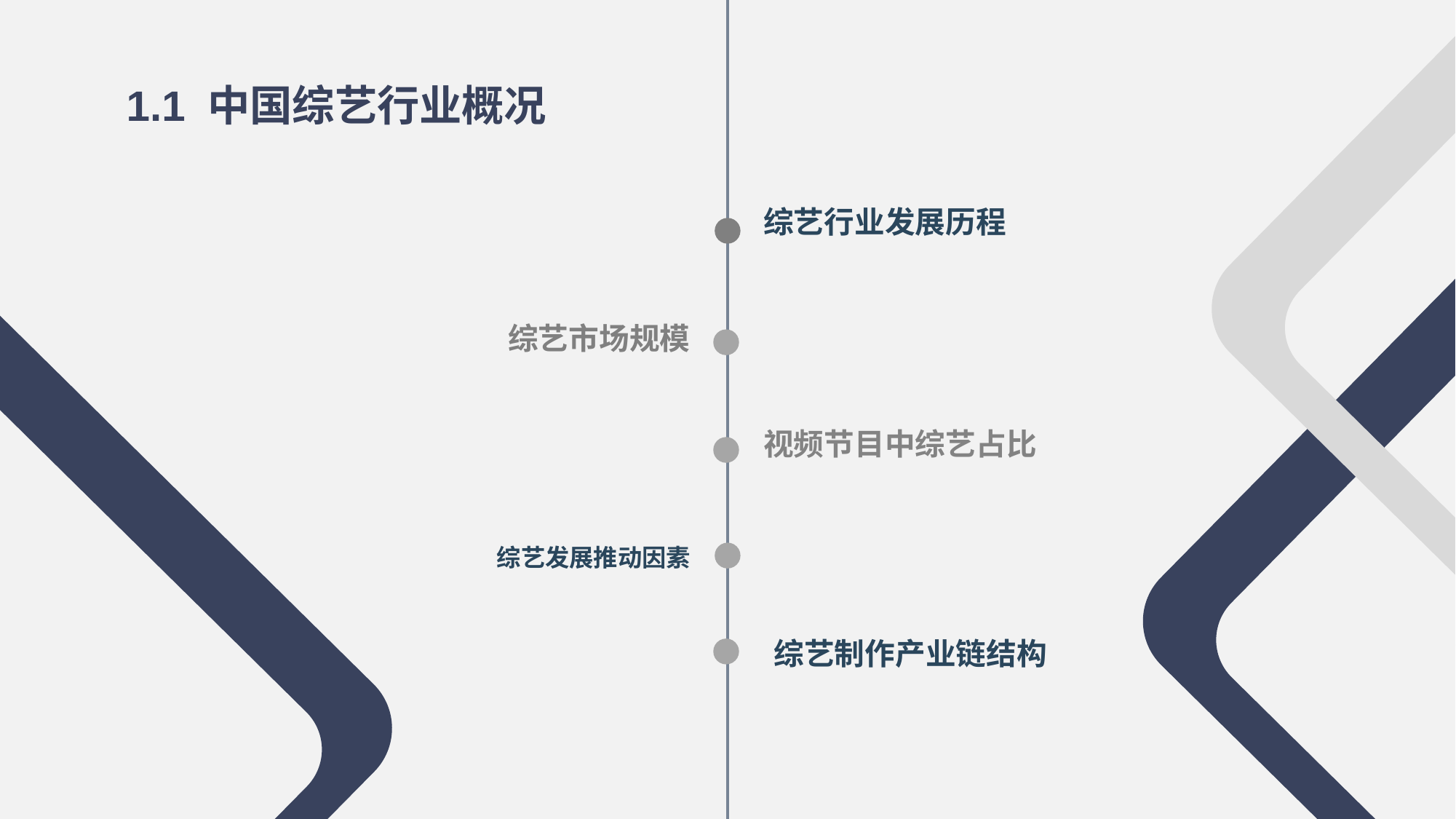

1.1 中国综艺行业概况
综艺行业发展历程

综艺市场规模

视频节目中综艺占比

综艺发展推动因素

综艺制作产业链结构